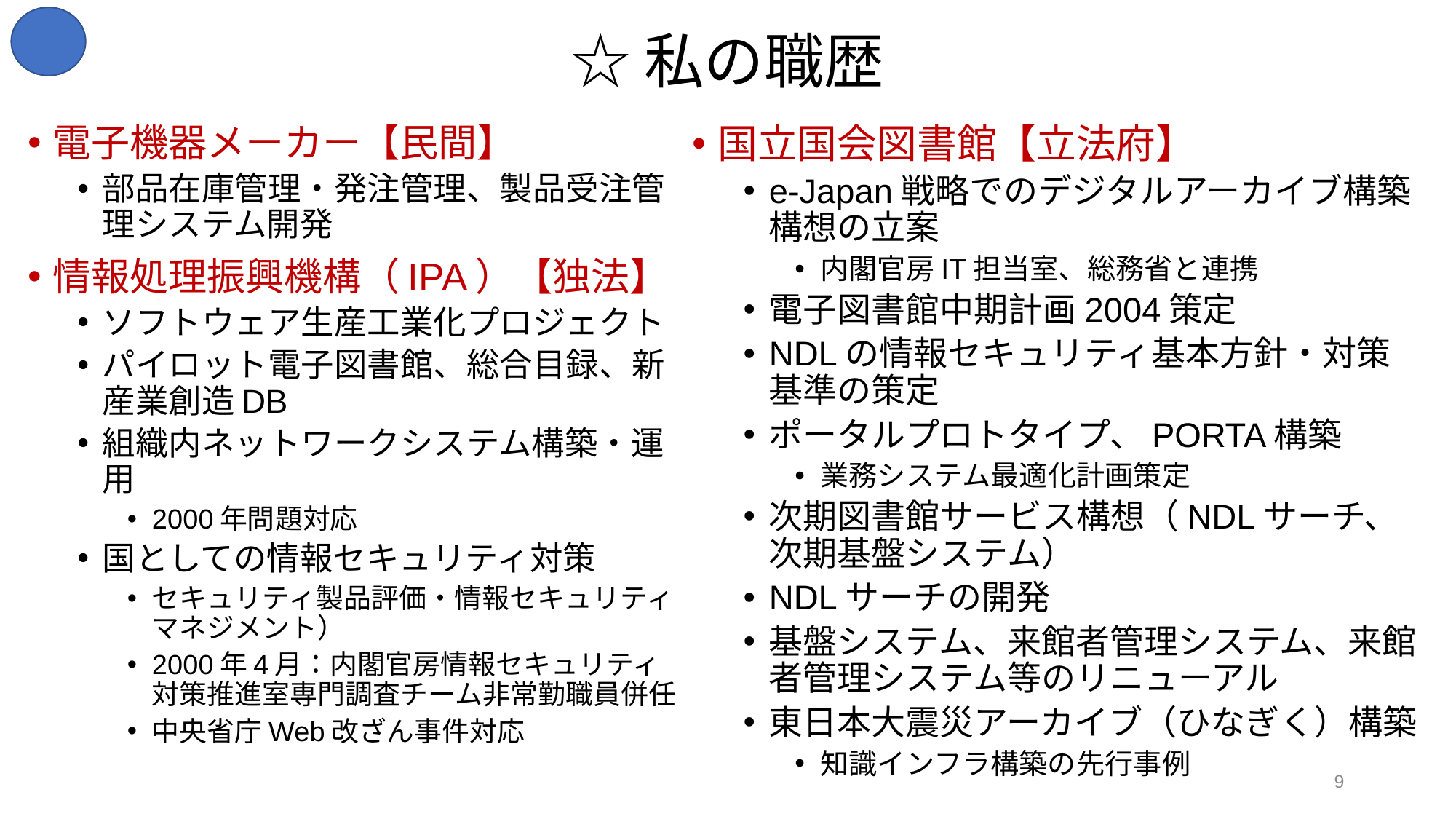

# ☆私の職歴
電子機器メーカー【民間】
部品在庫管理・発注管理、製品受注管理システム開発
情報処理振興機構（IPA）【独法】
ソフトウェア生産工業化プロジェクト
パイロット電子図書館、総合目録、新産業創造DB
組織内ネットワークシステム構築・運用
2000年問題対応
国としての情報セキュリティ対策
セキュリティ製品評価・情報セキュリティマネジメント）
2000年4月：内閣官房情報セキュリティ対策推進室専門調査チーム非常勤職員併任
中央省庁Web改ざん事件対応

国立国会図書館【立法府】
e-Japan戦略でのデジタルアーカイブ構築構想の立案
内閣官房IT担当室、総務省と連携
電子図書館中期計画2004策定
NDLの情報セキュリティ基本方針・対策基準の策定
ポータルプロトタイプ、PORTA構築
業務システム最適化計画策定
次期図書館サービス構想（NDLサーチ、次期基盤システム）
NDLサーチの開発
基盤システム、来館者管理システム、来館者管理システム等のリニューアル
東日本大震災アーカイブ（ひなぎく）構築
知識インフラ構築の先行事例

9